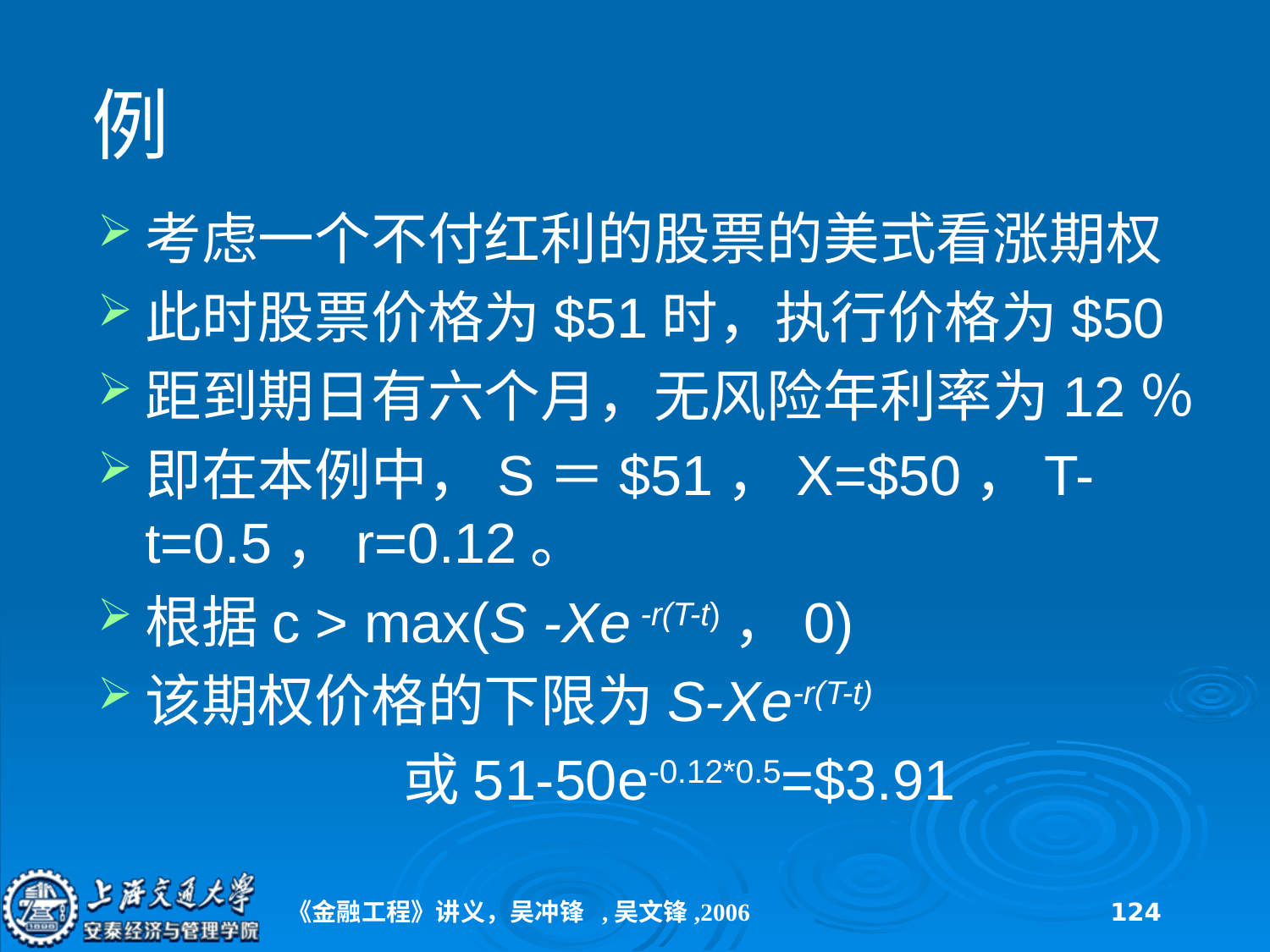

# 例
考虑一个不付红利的股票的美式看涨期权
此时股票价格为$51时，执行价格为$50
距到期日有六个月，无风险年利率为12％
即在本例中，S＝$51，X=$50，T-t=0.5，r=0.12。
根据c > max(S -Xe -r(T-t)，0)
该期权价格的下限为S-Xe-r(T-t)
                       或51-50e-0.12*0.5=$3.91